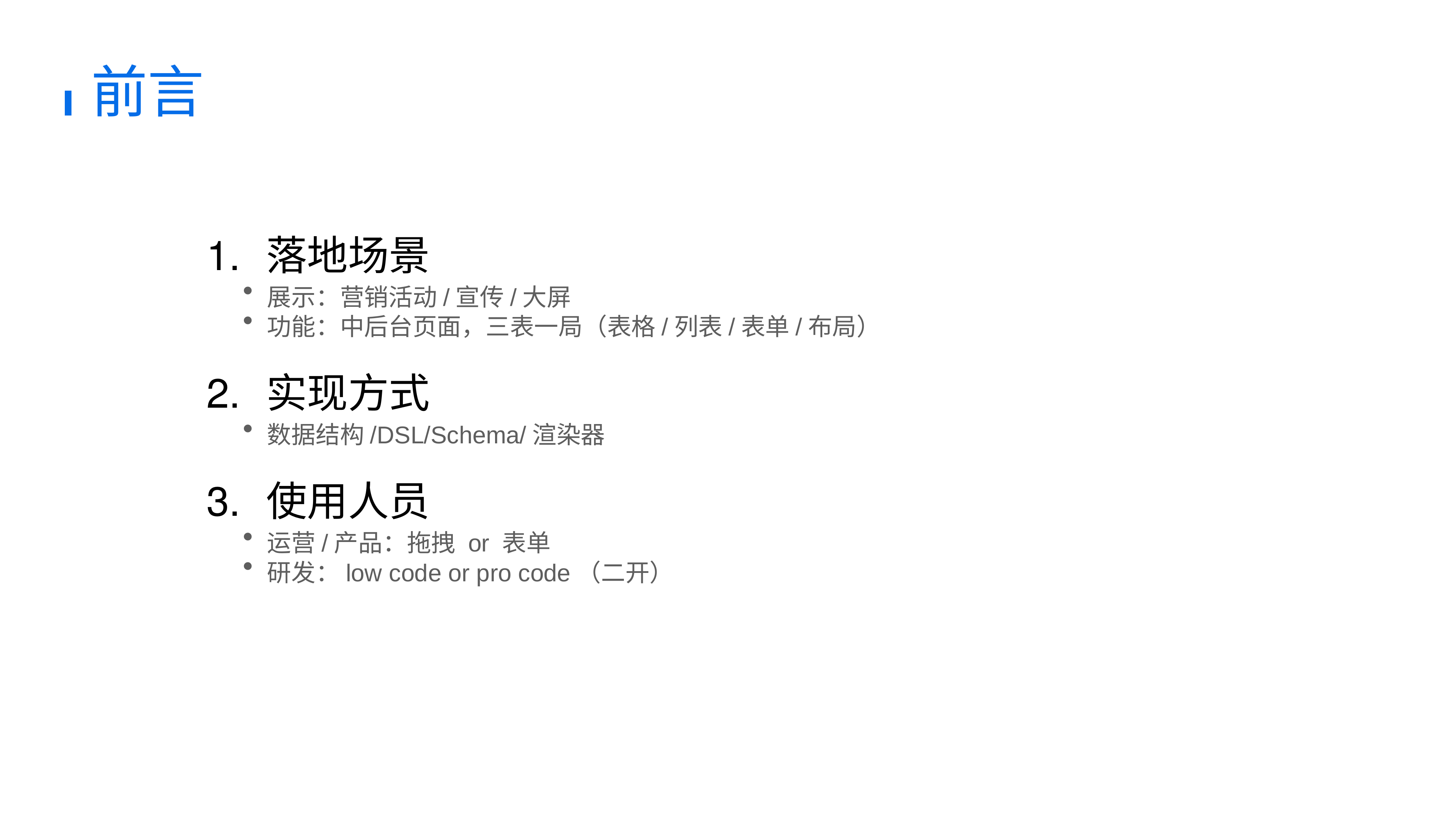

前言

落地场景
展示：营销活动/宣传/大屏
功能：中后台页面，三表一局（表格/列表/表单/布局）
实现方式
数据结构/DSL/Schema/渲染器
使用人员
运营/产品：拖拽 or 表单
研发：low code or pro code（二开）